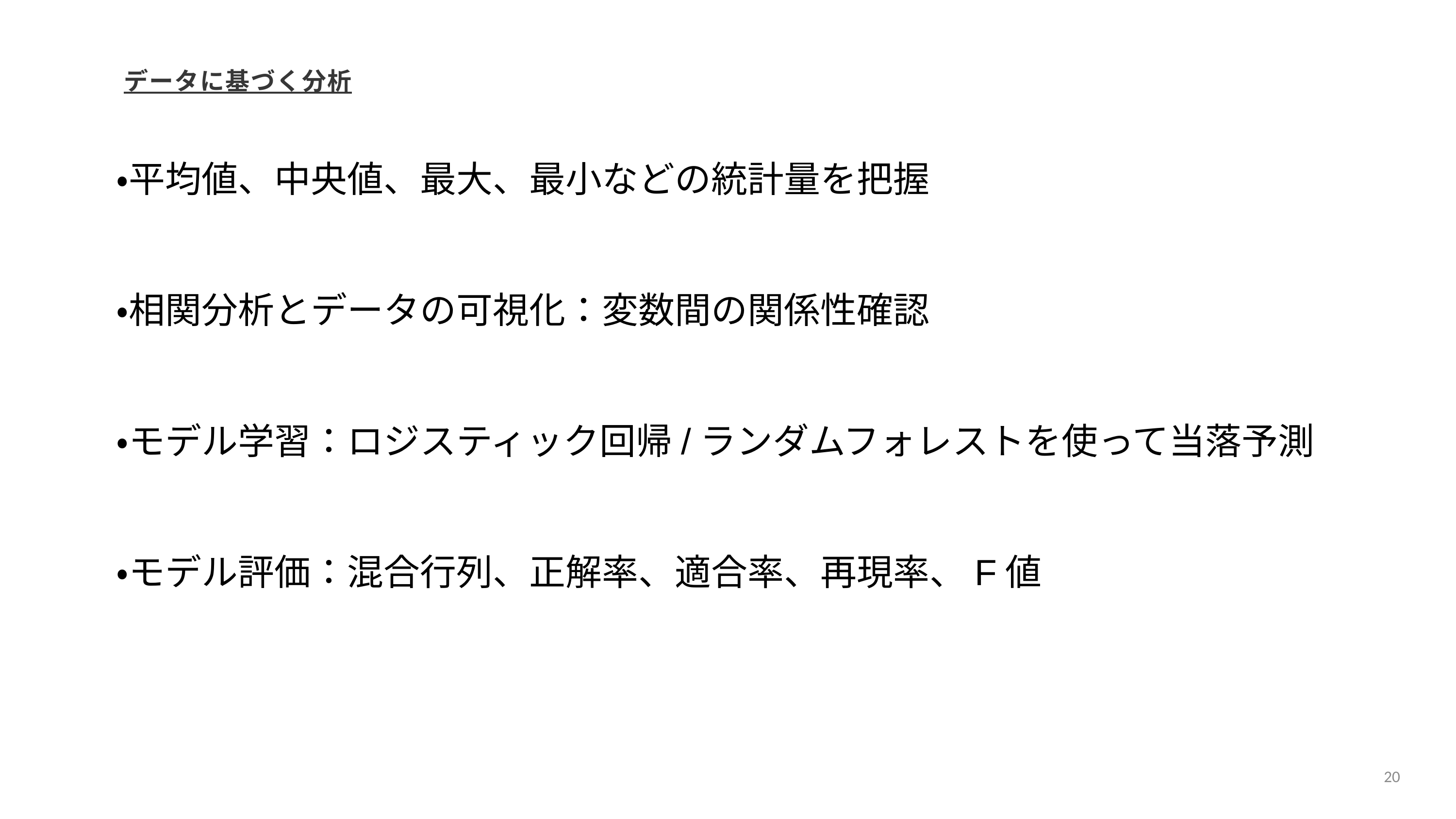

データに基づく分析
・平均値、中央値、最大、最小などの統計量を把握
・相関分析とデータの可視化：変数間の関係性確認
・モデル学習：ロジスティック回帰/ランダムフォレストを使って当落予測
・モデル評価：混合行列、正解率、適合率、再現率、F値
20